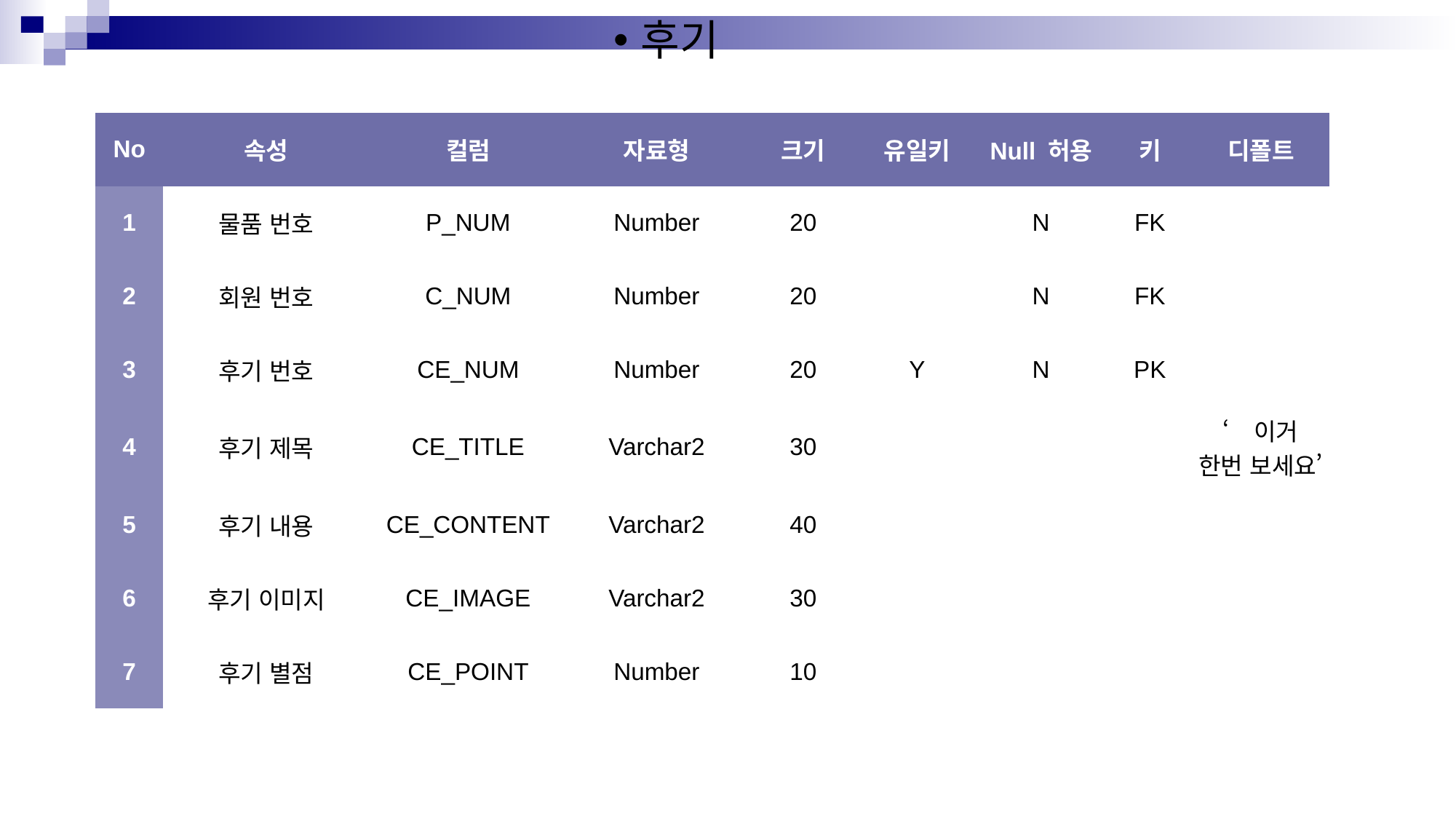

후기
| No | 속성 | 컬럼 | 자료형 | 크기 | 유일키 | Null 허용 | 키 | 디폴트 |
| --- | --- | --- | --- | --- | --- | --- | --- | --- |
| 1 | 물품 번호 | P\_NUM | Number | 20 |  | N | FK |  |
| 2 | 회원 번호 | C\_NUM | Number | 20 |  | N | FK |  |
| 3 | 후기 번호 | CE\_NUM | Number | 20 | Y | N | PK |  |
| 4 | 후기 제목 | CE\_TITLE | Varchar2 | 30 |  |  |  | ‘이거 한번 보세요’ |
| 5 | 후기 내용 | CE\_CONTENT | Varchar2 | 40 |  |  |  |  |
| 6 | 후기 이미지 | CE\_IMAGE | Varchar2 | 30 |  |  |  |  |
| 7 | 후기 별점 | CE\_POINT | Number | 10 |  |  |  |  |